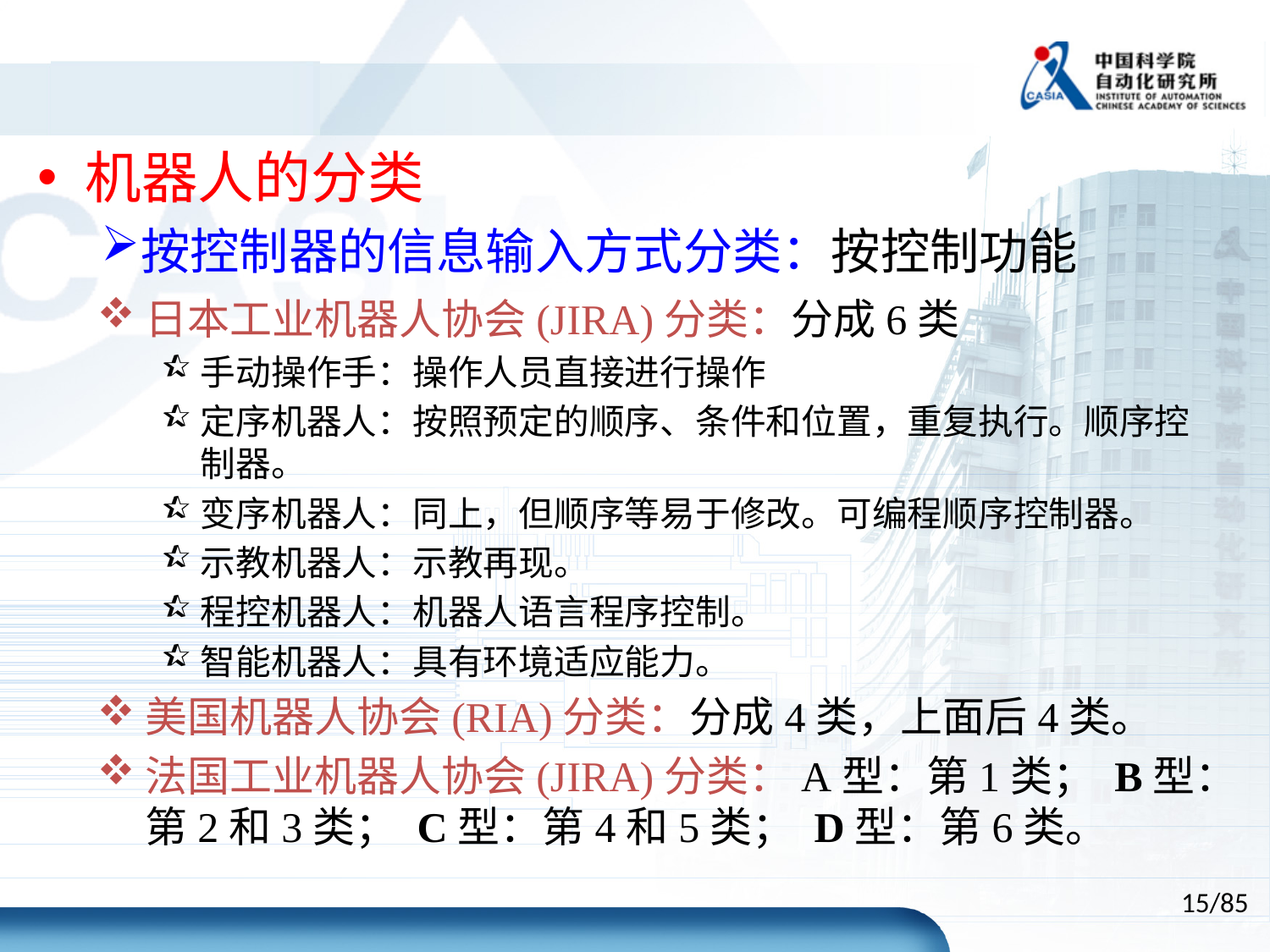

机器人的分类
按控制器的信息输入方式分类：按控制功能
日本工业机器人协会(JIRA)分类：分成6类
手动操作手：操作人员直接进行操作
定序机器人：按照预定的顺序、条件和位置，重复执行。顺序控制器。
变序机器人：同上，但顺序等易于修改。可编程顺序控制器。
示教机器人：示教再现。
程控机器人：机器人语言程序控制。
智能机器人：具有环境适应能力。
美国机器人协会(RIA)分类：分成4类，上面后4类。
法国工业机器人协会(JIRA)分类：A型：第1类； B型：第2和3类； C型：第4和5类； D型：第6类。
15/85